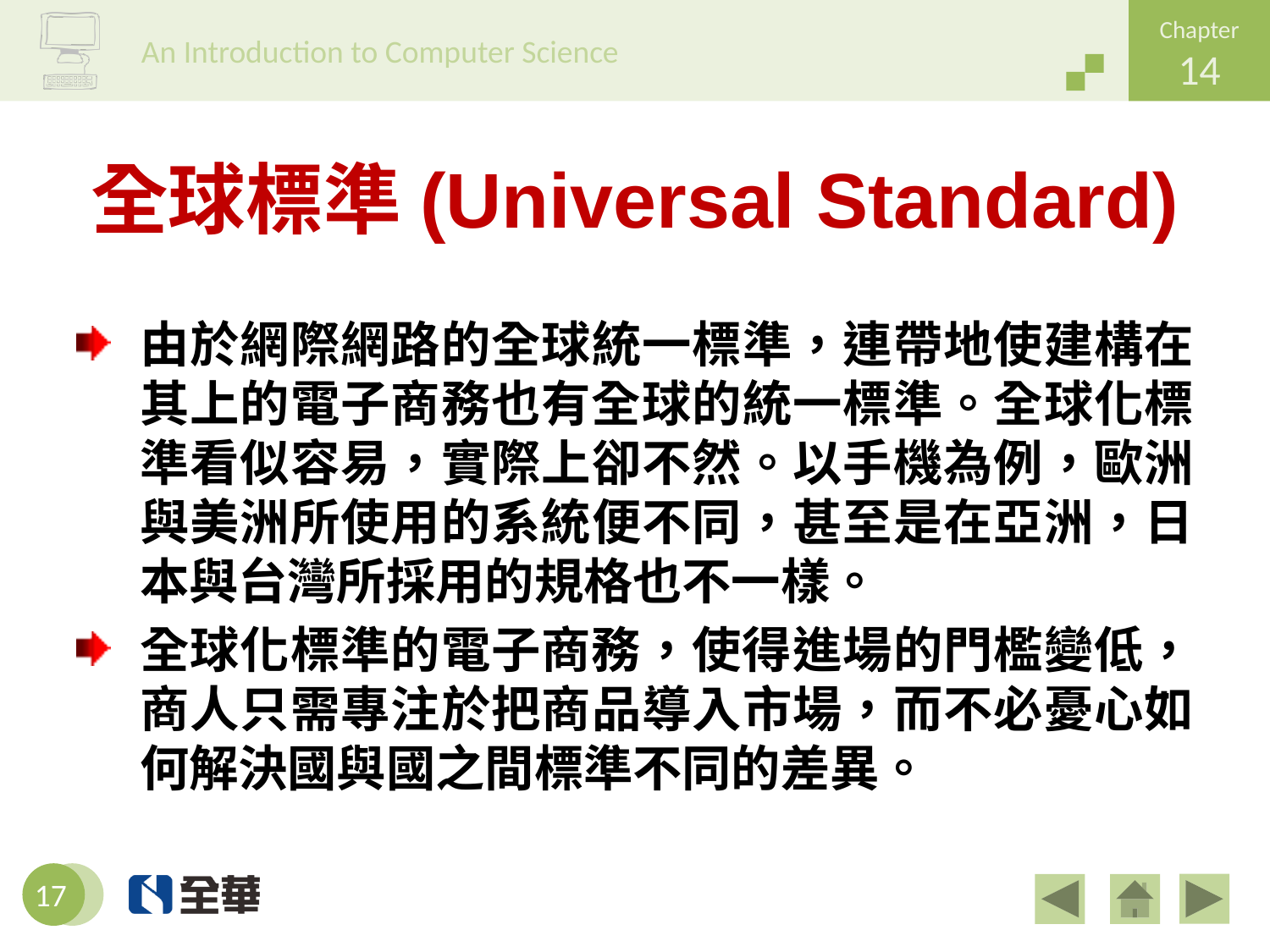

# 全球標準(Universal Standard)
由於網際網路的全球統一標準，連帶地使建構在其上的電子商務也有全球的統一標準。全球化標準看似容易，實際上卻不然。以手機為例，歐洲與美洲所使用的系統便不同，甚至是在亞洲，日本與台灣所採用的規格也不一樣。
全球化標準的電子商務，使得進場的門檻變低，商人只需專注於把商品導入市場，而不必憂心如何解決國與國之間標準不同的差異。